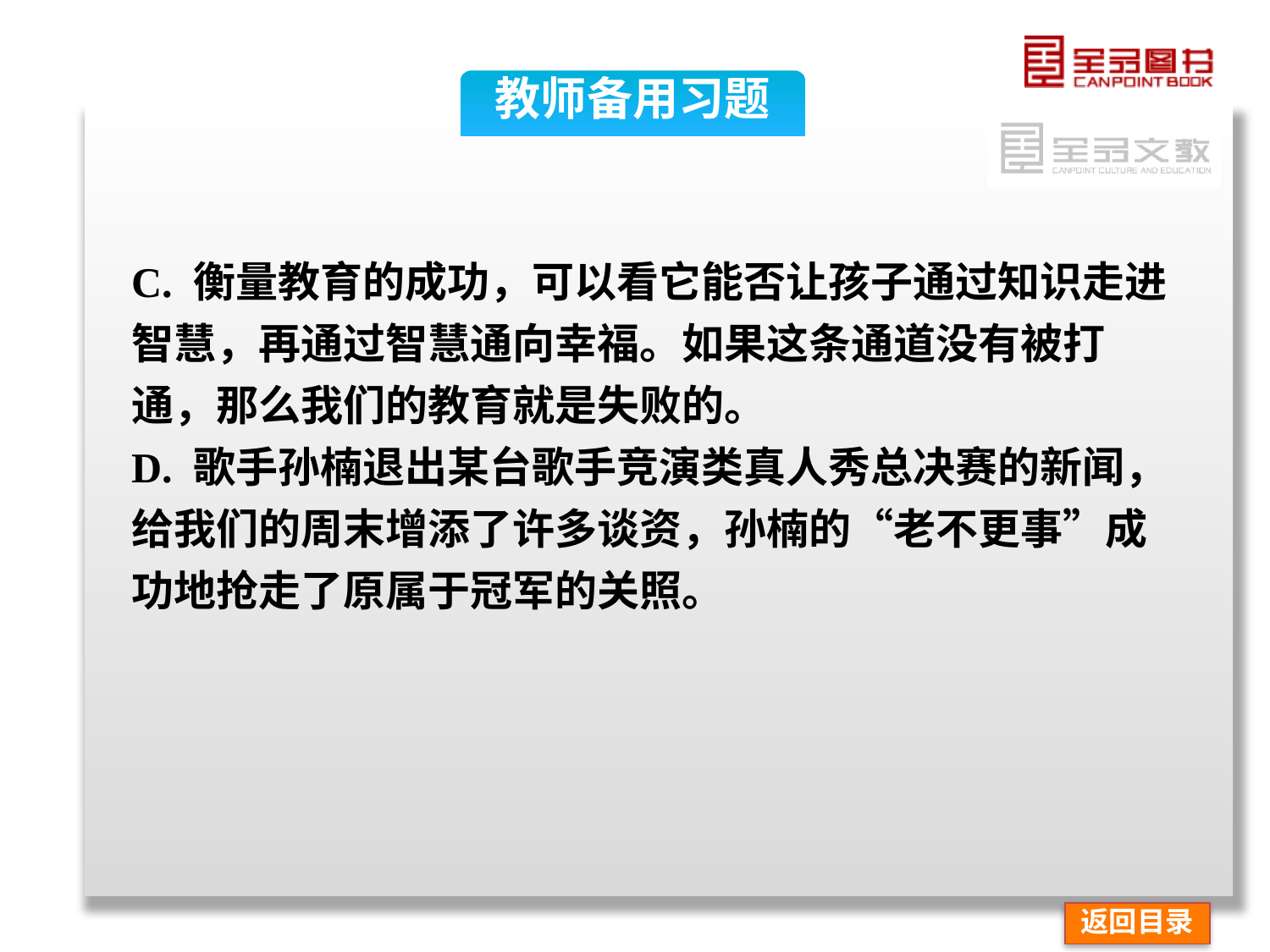

教师备用习题
C. 衡量教育的成功，可以看它能否让孩子通过知识走进智慧，再通过智慧通向幸福。如果这条通道没有被打通，那么我们的教育就是失败的。
D. 歌手孙楠退出某台歌手竞演类真人秀总决赛的新闻，给我们的周末增添了许多谈资，孙楠的“老不更事”成功地抢走了原属于冠军的关照。
返回目录